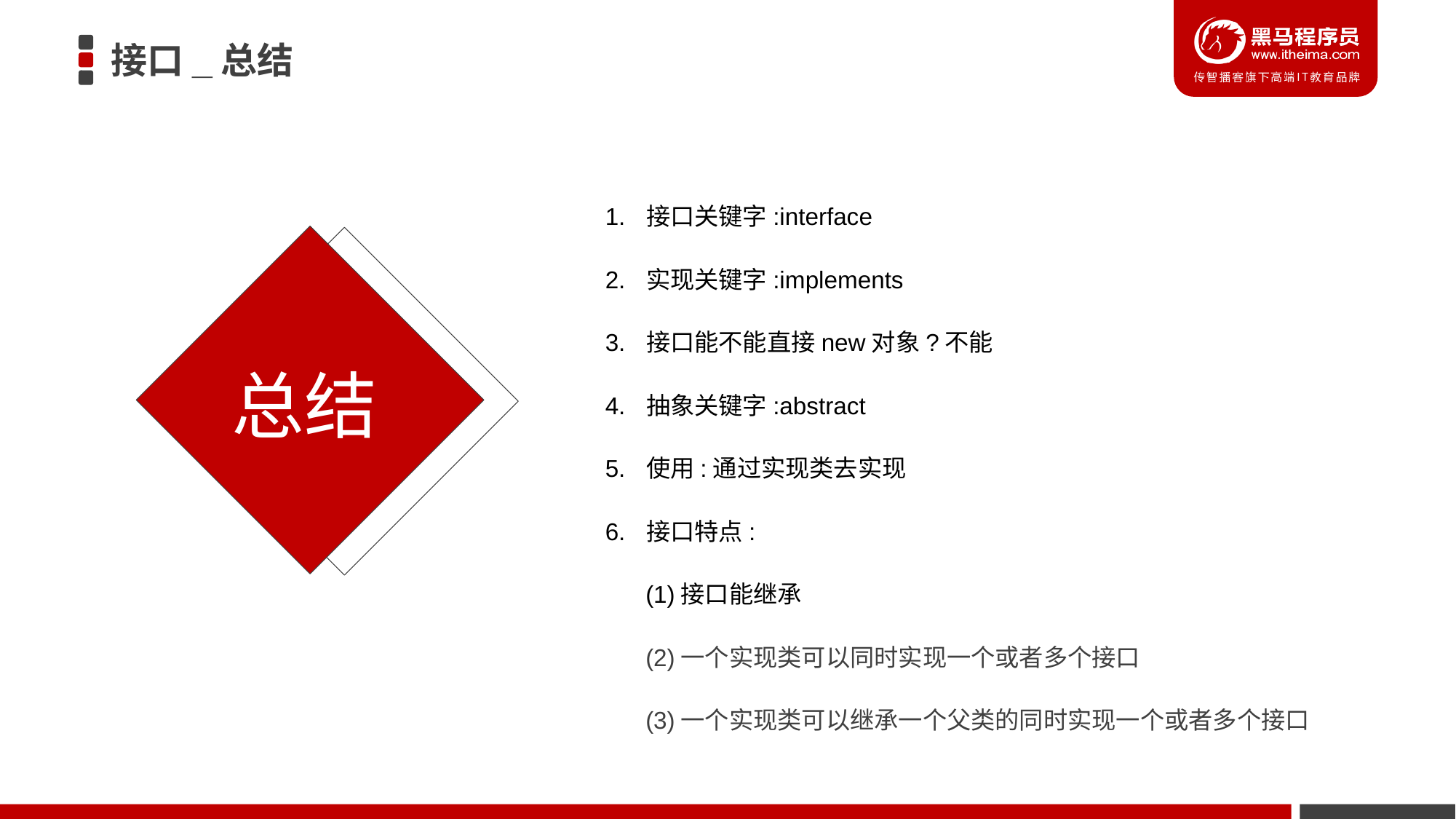

# 接口_总结
接口关键字:interface
实现关键字:implements
接口能不能直接new对象?不能
抽象关键字:abstract
使用:通过实现类去实现
接口特点:
      (1)接口能继承
      (2)一个实现类可以同时实现一个或者多个接口
      (3)一个实现类可以继承一个父类的同时实现一个或者多个接口